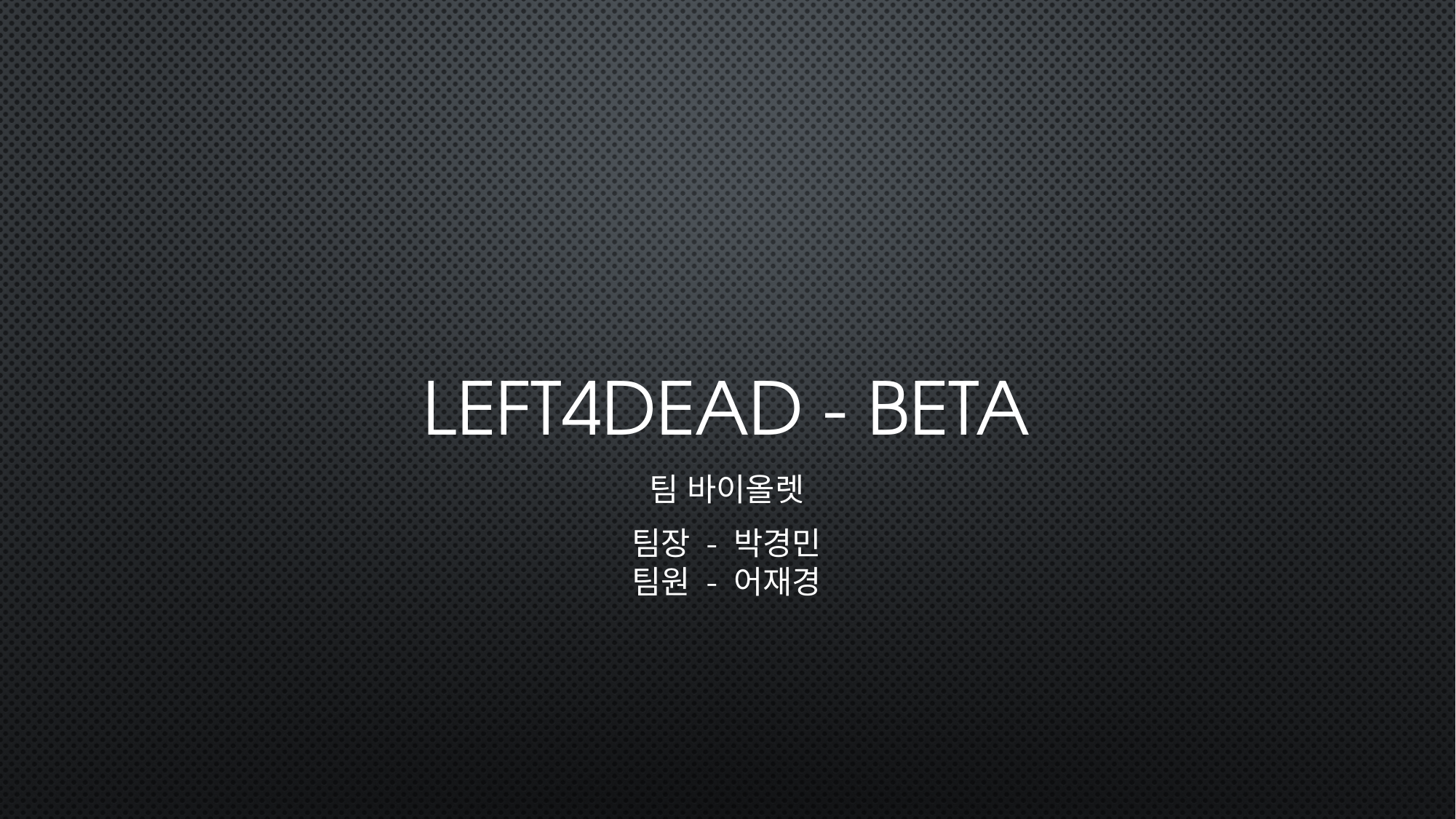

# LEFT4DEAD - BETA
팀 바이올렛
팀장 - 박경민
팀원 - 어재경